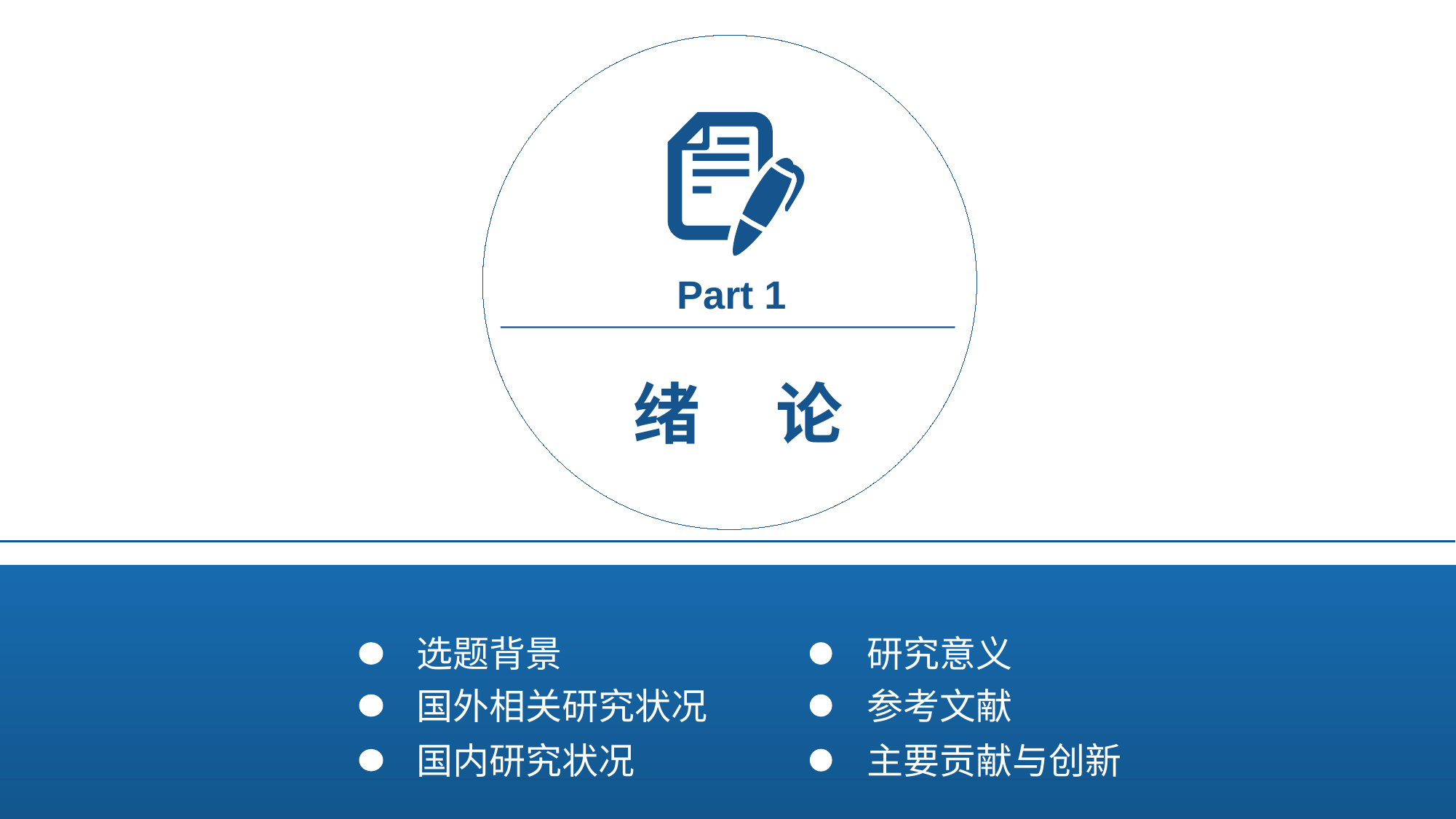

Part 1

绪     论

选题背景
研究意义

国外相关研究状况
参考文献

国内研究状况
主要贡献与创新